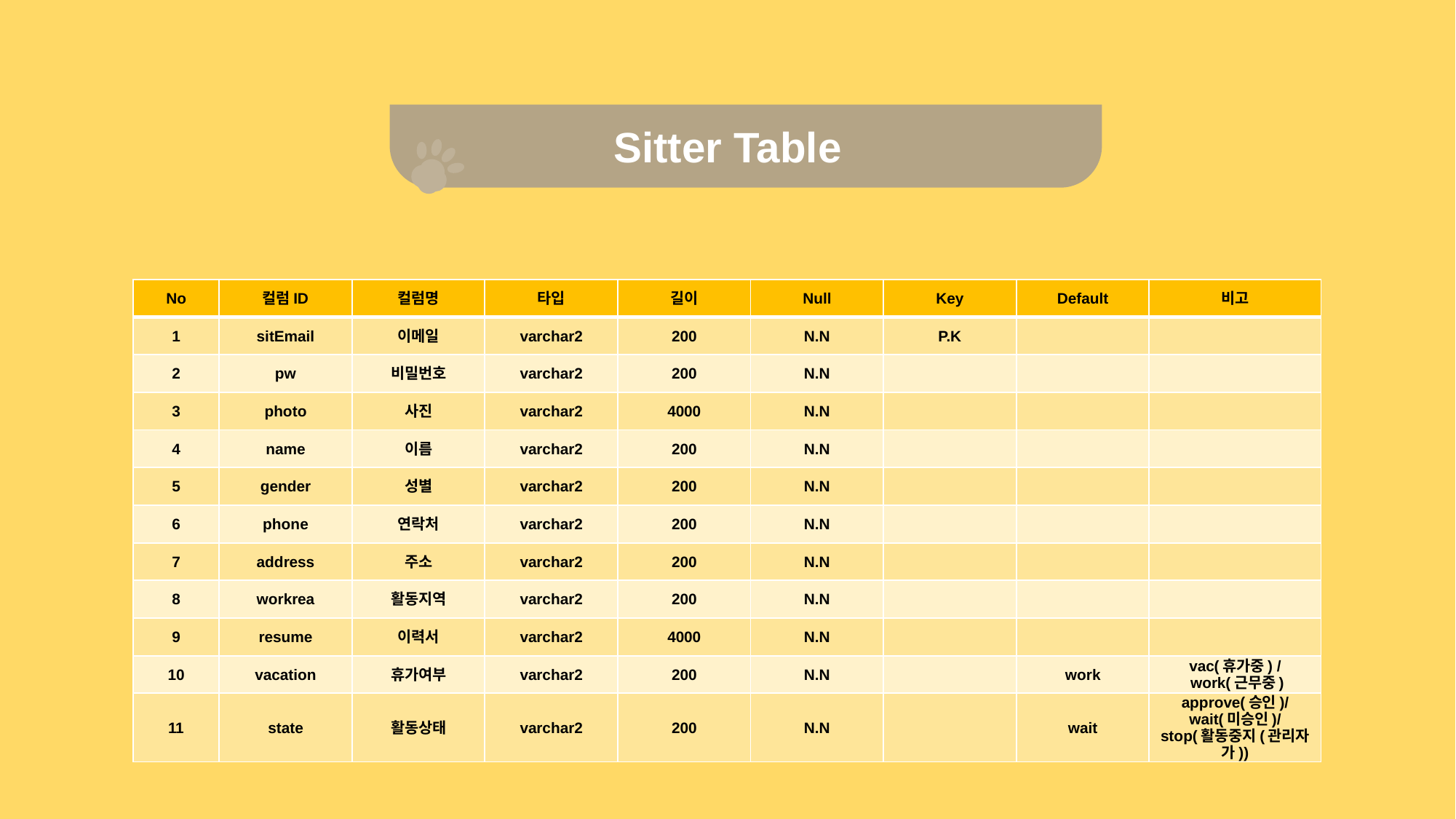

Sitter Table

| No | 컬럼ID | 컬럼명 | 타입 | 길이 | Null | Key | Default | 비고 |
| --- | --- | --- | --- | --- | --- | --- | --- | --- |
| 1 | sitEmail | 이메일 | varchar2 | 200 | N.N | P.K |  |  |
| 2 | pw | 비밀번호 | varchar2 | 200 | N.N |  |  |  |
| 3 | photo | 사진 | varchar2 | 4000 | N.N |  |  |  |
| 4 | name | 이름 | varchar2 | 200 | N.N |  |  |  |
| 5 | gender | 성별 | varchar2 | 200 | N.N |  |  |  |
| 6 | phone | 연락처 | varchar2 | 200 | N.N |  |  |  |
| 7 | address | 주소 | varchar2 | 200 | N.N |  |  |  |
| 8 | workrea | 활동지역 | varchar2 | 200 | N.N |  |  |  |
| 9 | resume | 이력서 | varchar2 | 4000 | N.N |  |  |  |
| 10 | vacation | 휴가여부 | varchar2 | 200 | N.N |  | work | vac(휴가중) / work(근무중) |
| 11 | state | 활동상태 | varchar2 | 200 | N.N |  | wait | approve(승인)/ wait(미승인)/ stop(활동중지(관리자가)) |